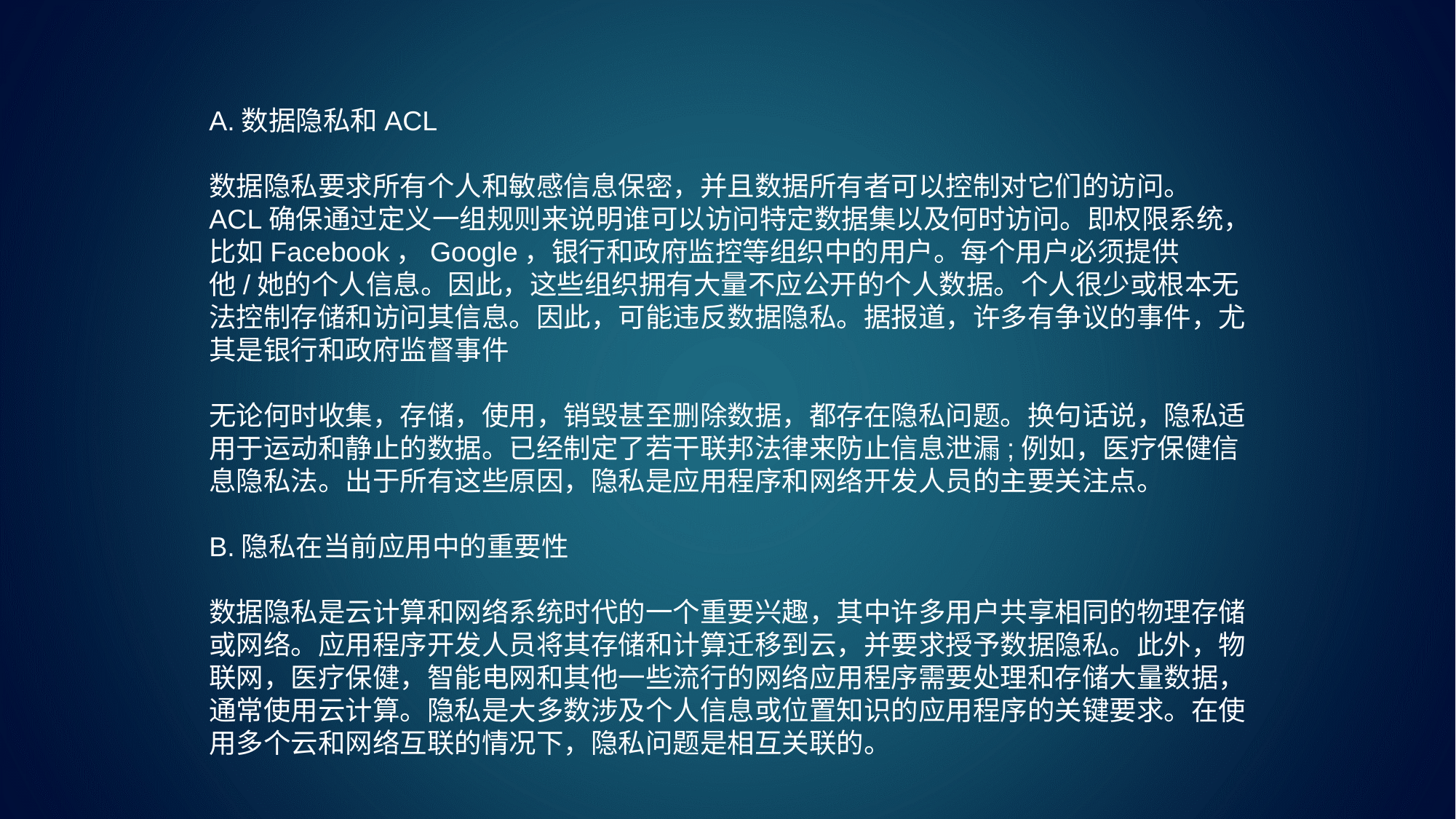

A.数据隐私和ACL

数据隐私要求所有个人和敏感信息保密，并且数据所有者可以控制对它们的访问。 ACL确保通过定义一组规则来说明谁可以访问特定数据集以及何时访问。即权限系统，比如Facebook，Google，银行和政府监控等组织中的用户。每个用户必须提供他/她的个人信息。因此，这些组织拥有大量不应公开的个人数据。个人很少或根本无法控制存储和访问其信息。因此，可能违反数据隐私。据报道，许多有争议的事件，尤其是银行和政府监督事件

无论何时收集，存储，使用，销毁甚至删除数据，都存在隐私问题。换句话说，隐私适用于运动和静止的数据。已经制定了若干联邦法律来防止信息泄漏;例如，医疗保健信息隐私法。出于所有这些原因，隐私是应用程序和网络开发人员的主要关注点。

B.隐私在当前应用中的重要性

数据隐私是云计算和网络系统时代的一个重要兴趣，其中许多用户共享相同的物理存储或网络。应用程序开发人员将其存储和计算迁移到云，并要求授予数据隐私。此外，物联网，医疗保健，智能电网和其他一些流行的网络应用程序需要处理和存储大量数据，通常使用云计算。隐私是大多数涉及个人信息或位置知识的应用程序的关键要求。在使用多个云和网络互联的情况下，隐私问题是相互关联的。